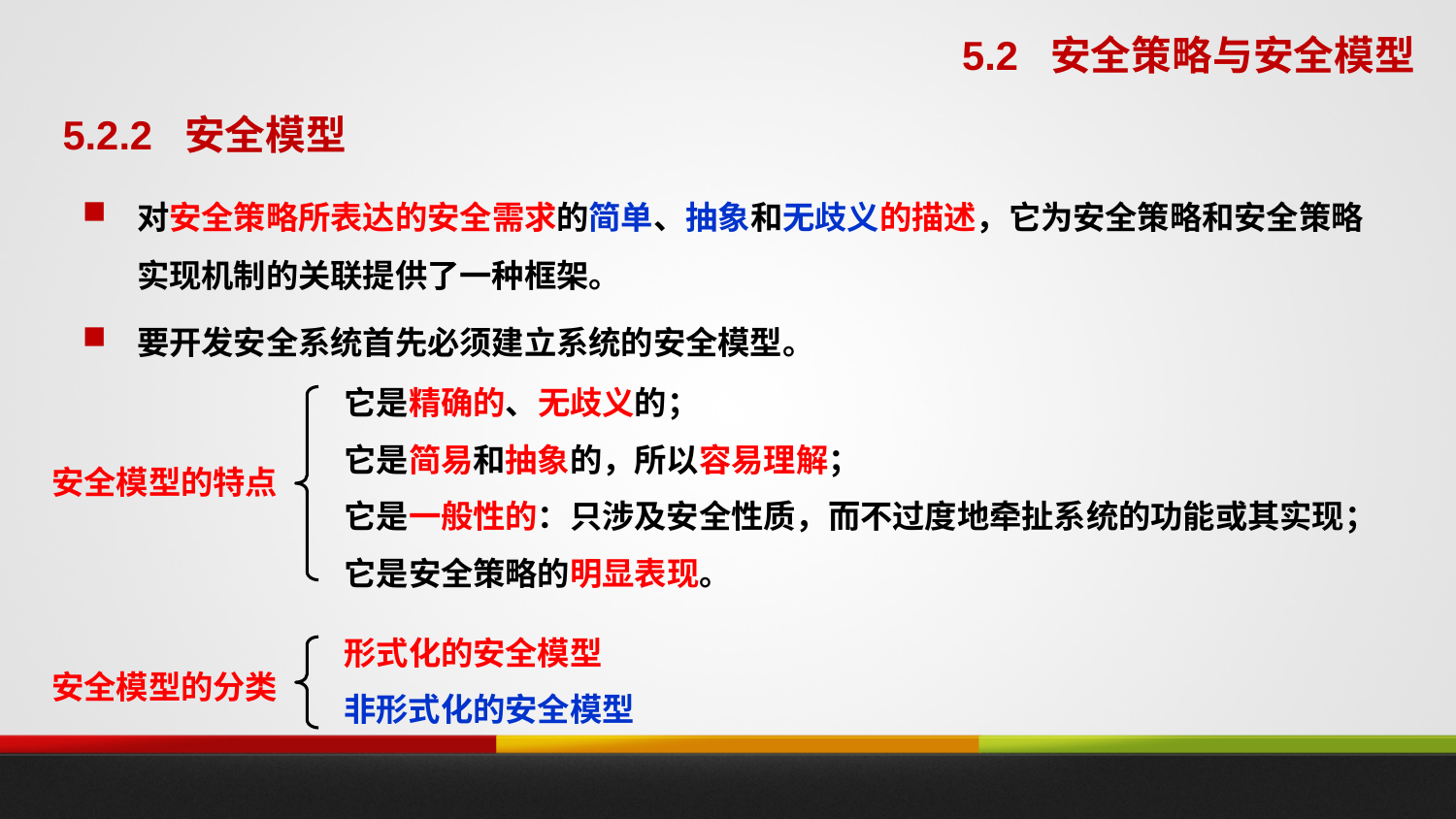

5.2  安全策略与安全模型
5.2.2  安全模型
对安全策略所表达的安全需求的简单、抽象和无歧义的描述，它为安全策略和安全策略实现机制的关联提供了一种框架。
要开发安全系统首先必须建立系统的安全模型。
它是精确的、无歧义的；

它是简易和抽象的，所以容易理解；
安全模型的特点
它是一般性的：只涉及安全性质，而不过度地牵扯系统的功能或其实现；
它是安全策略的明显表现。
形式化的安全模型

安全模型的分类
非形式化的安全模型